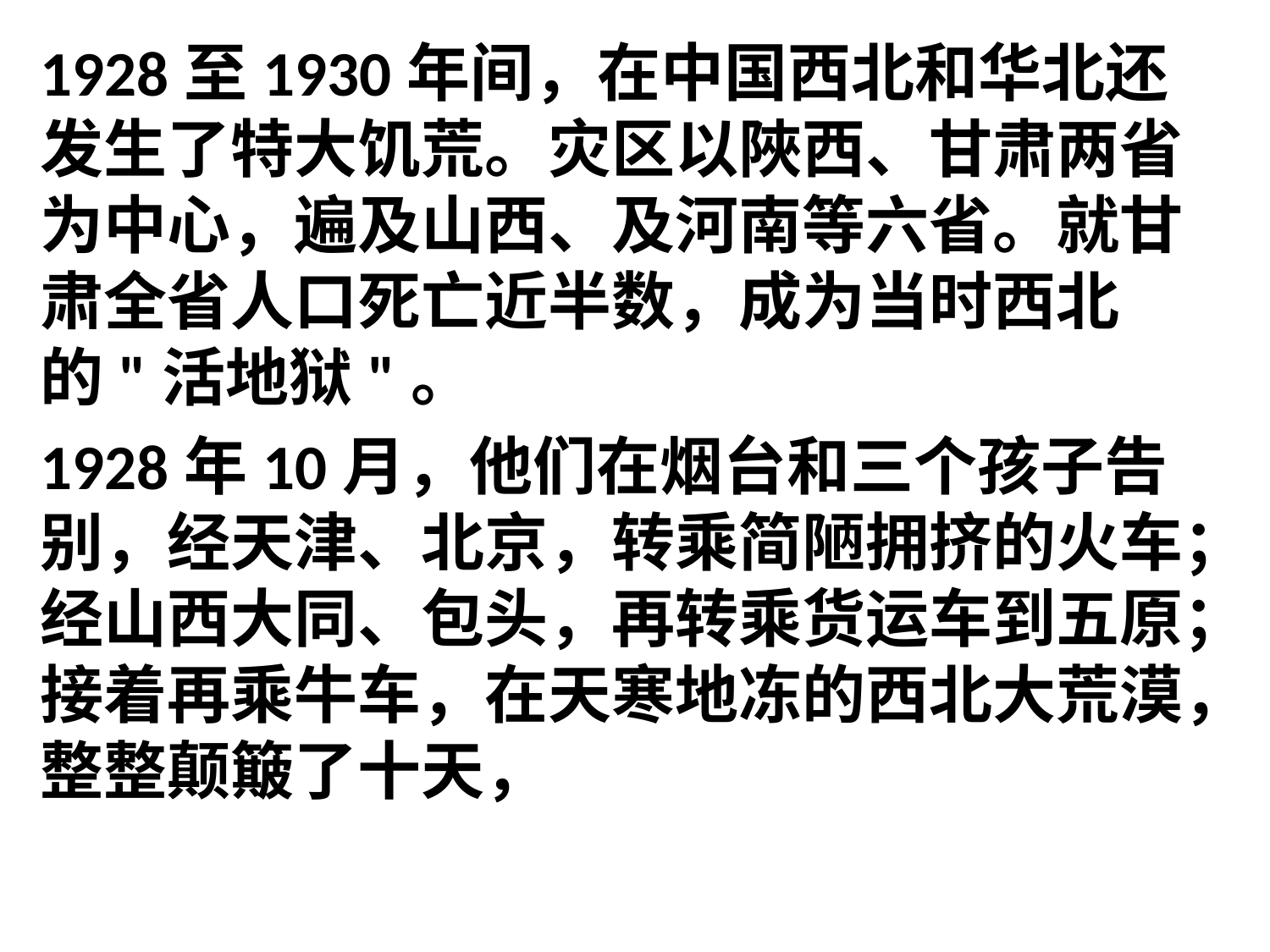

1928至1930年间，在中国西北和华北还发生了特大饥荒。灾区以陜西、甘肃两省为中心，遍及山西、及河南等六省。就甘肃全省人口死亡近半数，成为当时西北的"活地狱"。
1928年10月，他们在烟台和三个孩子告别，经天津、北京，转乘简陋拥挤的火车；经山西大同、包头，再转乘货运车到五原；接着再乘牛车，在天寒地冻的西北大荒漠，整整颠簸了十天，